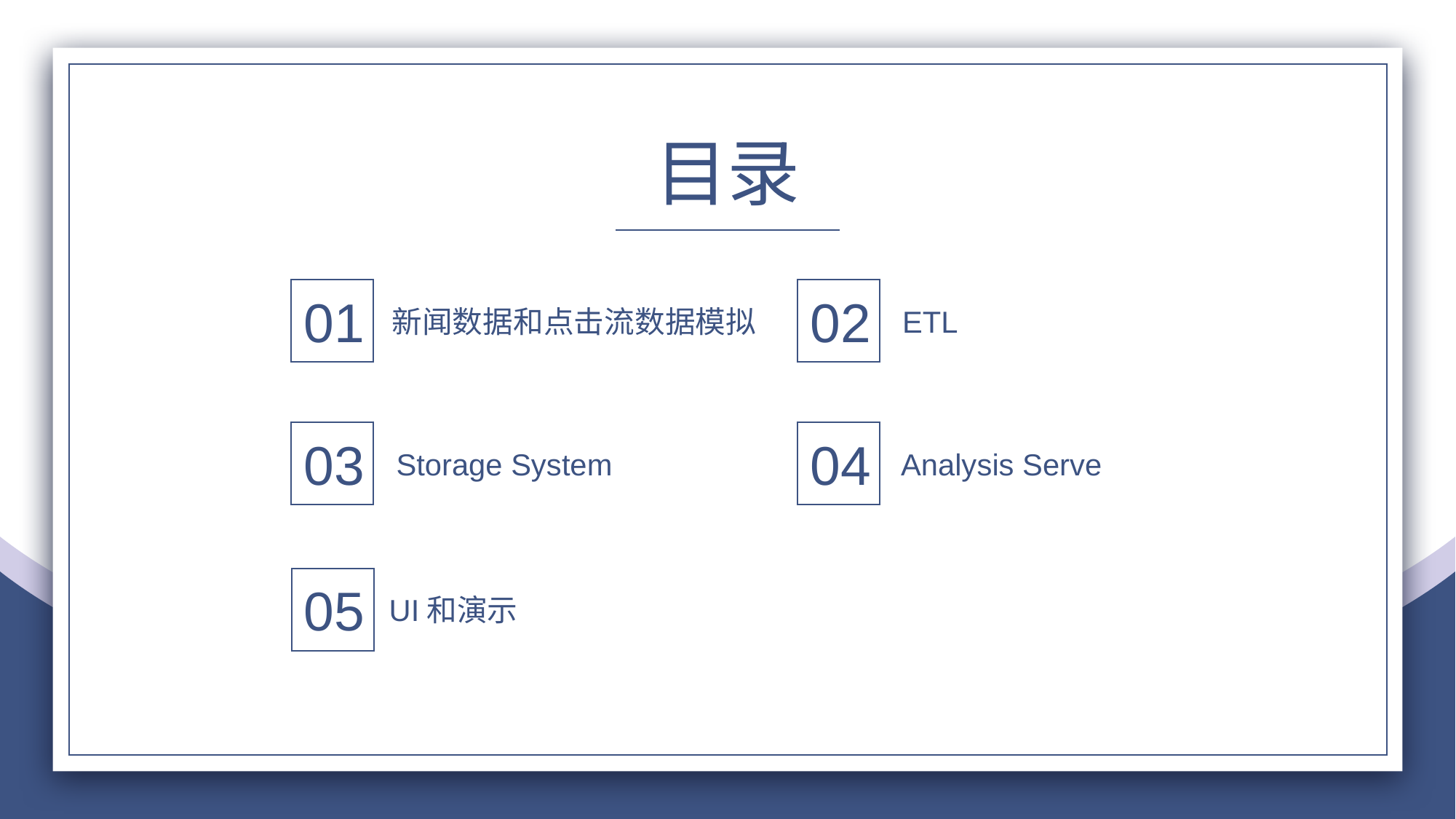

目录

01
新闻数据和点击流数据模拟

02
ETL

04
Analysis Serve
03
Storage System

05
UI和演示